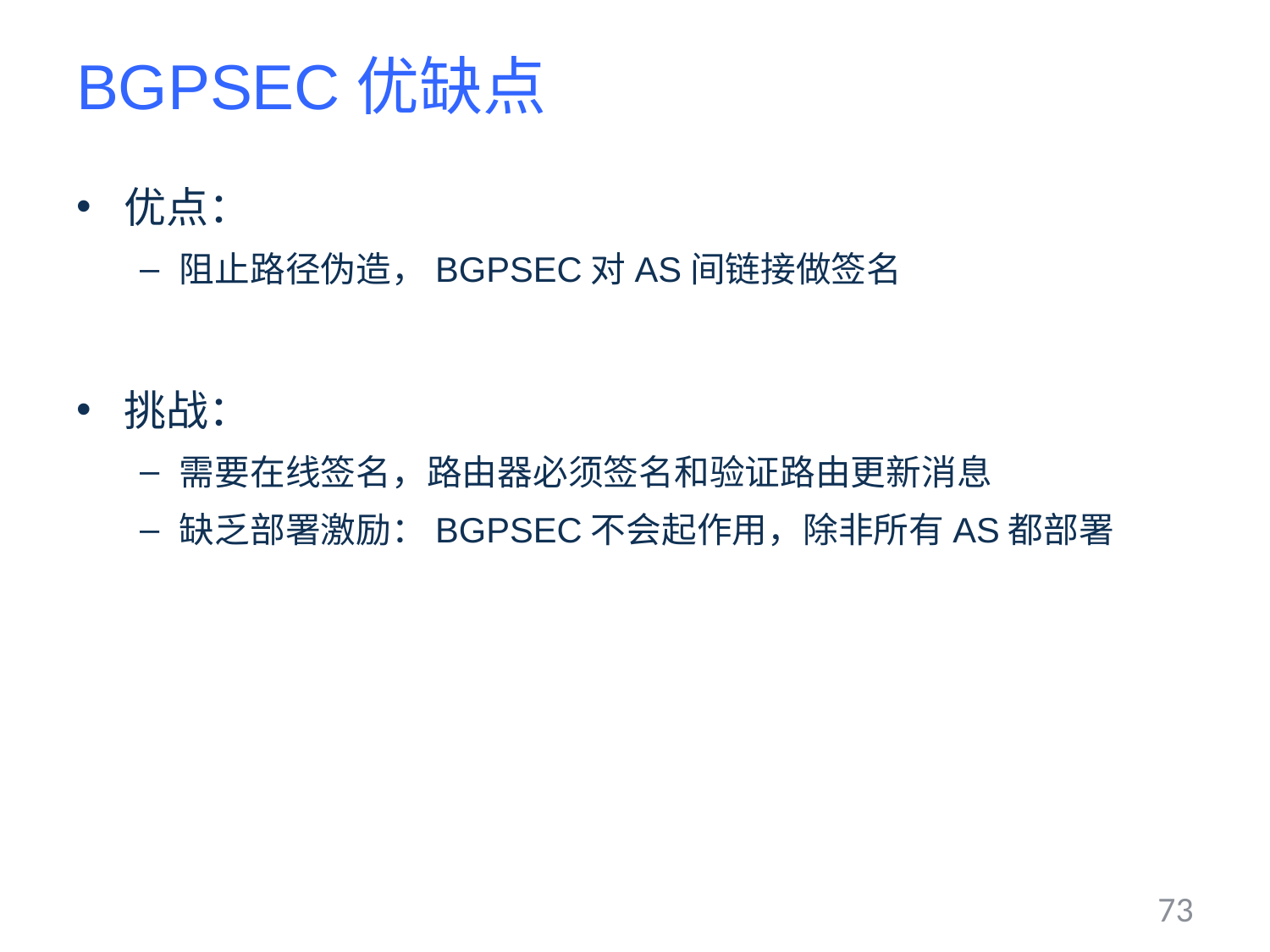

# BGPSEC优缺点
优点：
阻止路径伪造，BGPSEC对AS间链接做签名

挑战：
需要在线签名，路由器必须签名和验证路由更新消息
缺乏部署激励：BGPSEC不会起作用，除非所有AS都部署

73